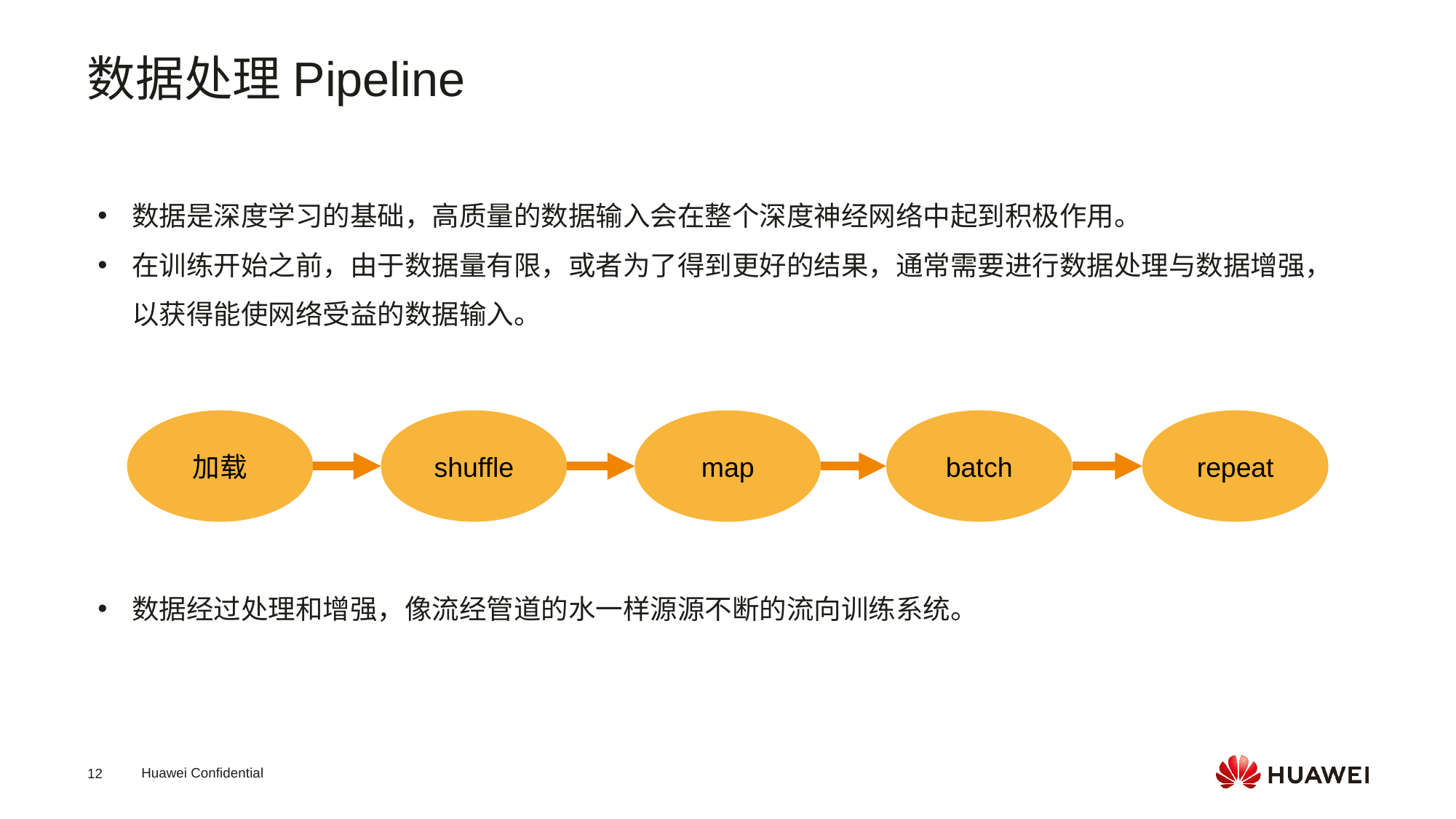

数据处理Pipeline
数据是深度学习的基础，高质量的数据输入会在整个深度神经网络中起到积极作用。
在训练开始之前，由于数据量有限，或者为了得到更好的结果，通常需要进行数据处理与数据增强，以获得能使网络受益的数据输入。

数据经过处理和增强，像流经管道的水一样源源不断的流向训练系统。
加载
shuffle
map
batch
repeat
12